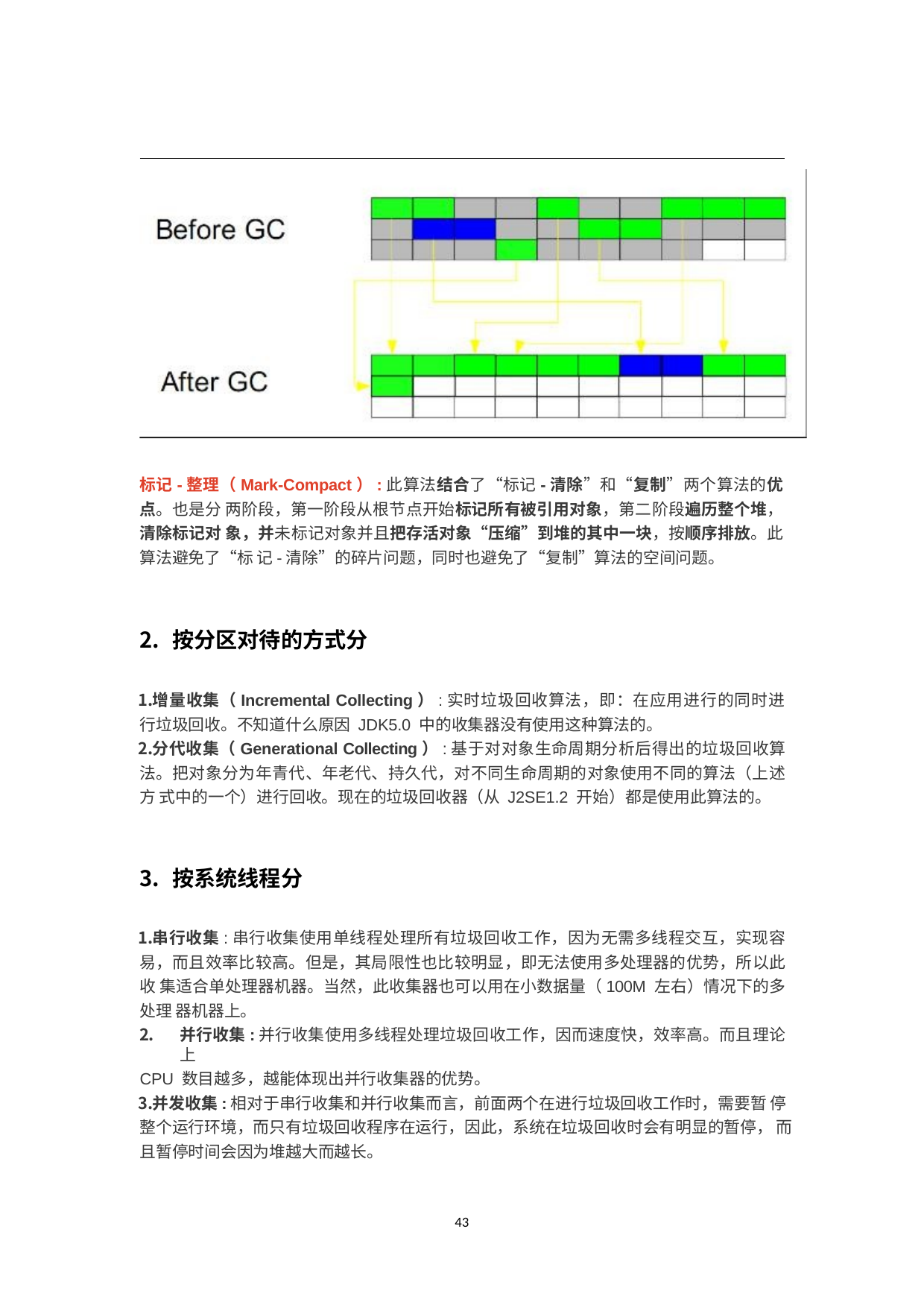

标记-整理（Mark-Compact）:此算法结合了“标记-清除”和“复制”两个算法的优点。也是分 两阶段，第一阶段从根节点开始标记所有被引用对象，第二阶段遍历整个堆，清除标记对 象，并未标记对象并且把存活对象“压缩”到堆的其中一块，按顺序排放。此算法避免了“标 记-清除”的碎片问题，同时也避免了“复制”算法的空间问题。
按分区对待的方式分

增量收集（Incremental Collecting）:实时垃圾回收算法，即：在应用进行的同时进 行垃圾回收。不知道什么原因 JDK5.0 中的收集器没有使用这种算法的。
分代收集（Generational Collecting）:基于对对象生命周期分析后得出的垃圾回收算 法。把对象分为年青代、年老代、持久代，对不同生命周期的对象使用不同的算法（上述方 式中的一个）进行回收。现在的垃圾回收器（从 J2SE1.2 开始）都是使用此算法的。
按系统线程分

串行收集:串行收集使用单线程处理所有垃圾回收工作，因为无需多线程交互，实现容 易，而且效率比较高。但是，其局限性也比较明显，即无法使用多处理器的优势，所以此收 集适合单处理器机器。当然，此收集器也可以用在小数据量（100M 左右）情况下的多处理 器机器上。
并行收集:并行收集使用多线程处理垃圾回收工作，因而速度快，效率高。而且理论上
CPU 数目越多，越能体现出并行收集器的优势。
并发收集:相对于串行收集和并行收集而言，前面两个在进行垃圾回收工作时，需要暂 停整个运行环境，而只有垃圾回收程序在运行，因此，系统在垃圾回收时会有明显的暂停， 而且暂停时间会因为堆越大而越长。
43